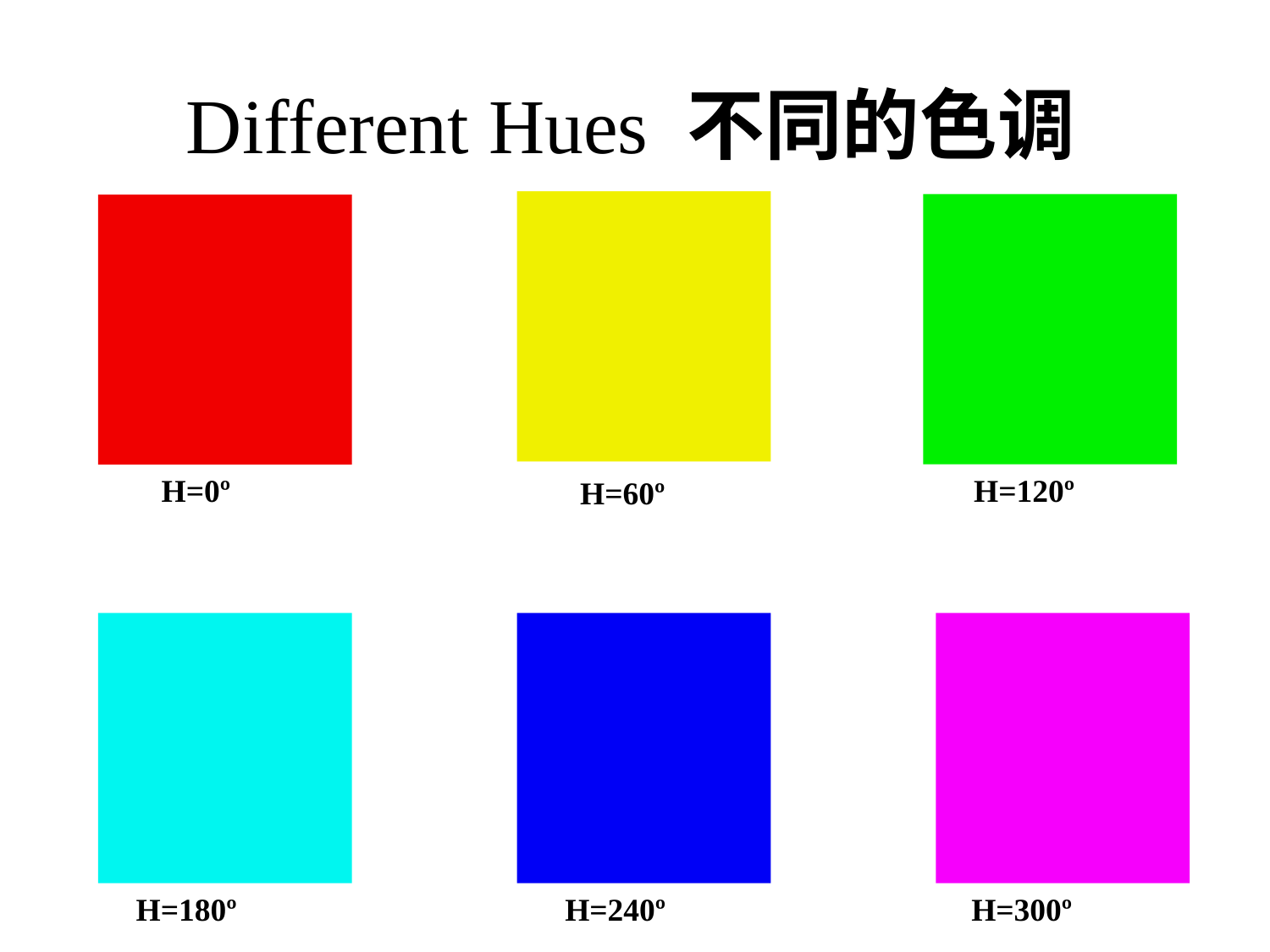

Different Hues 不同的色调

H=60º

H=120º

H=0º

H=180º

H=240º

H=300º